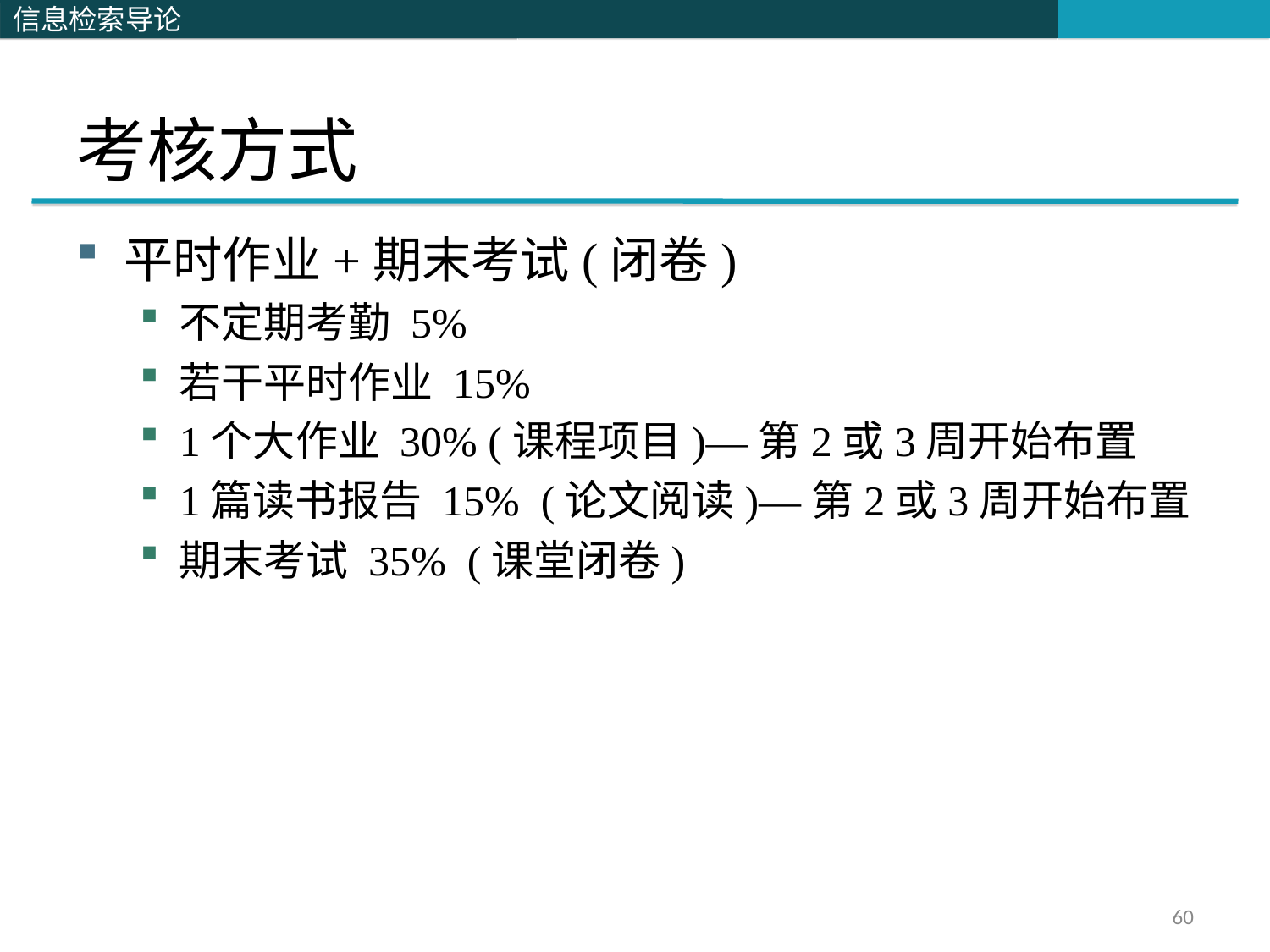

# 考核方式
平时作业+期末考试(闭卷)
不定期考勤 5%
若干平时作业 15%
1个大作业 30% (课程项目)—第2或3周开始布置
1篇读书报告 15%  (论文阅读)—第2或3周开始布置
期末考试 35%  (课堂闭卷)
60